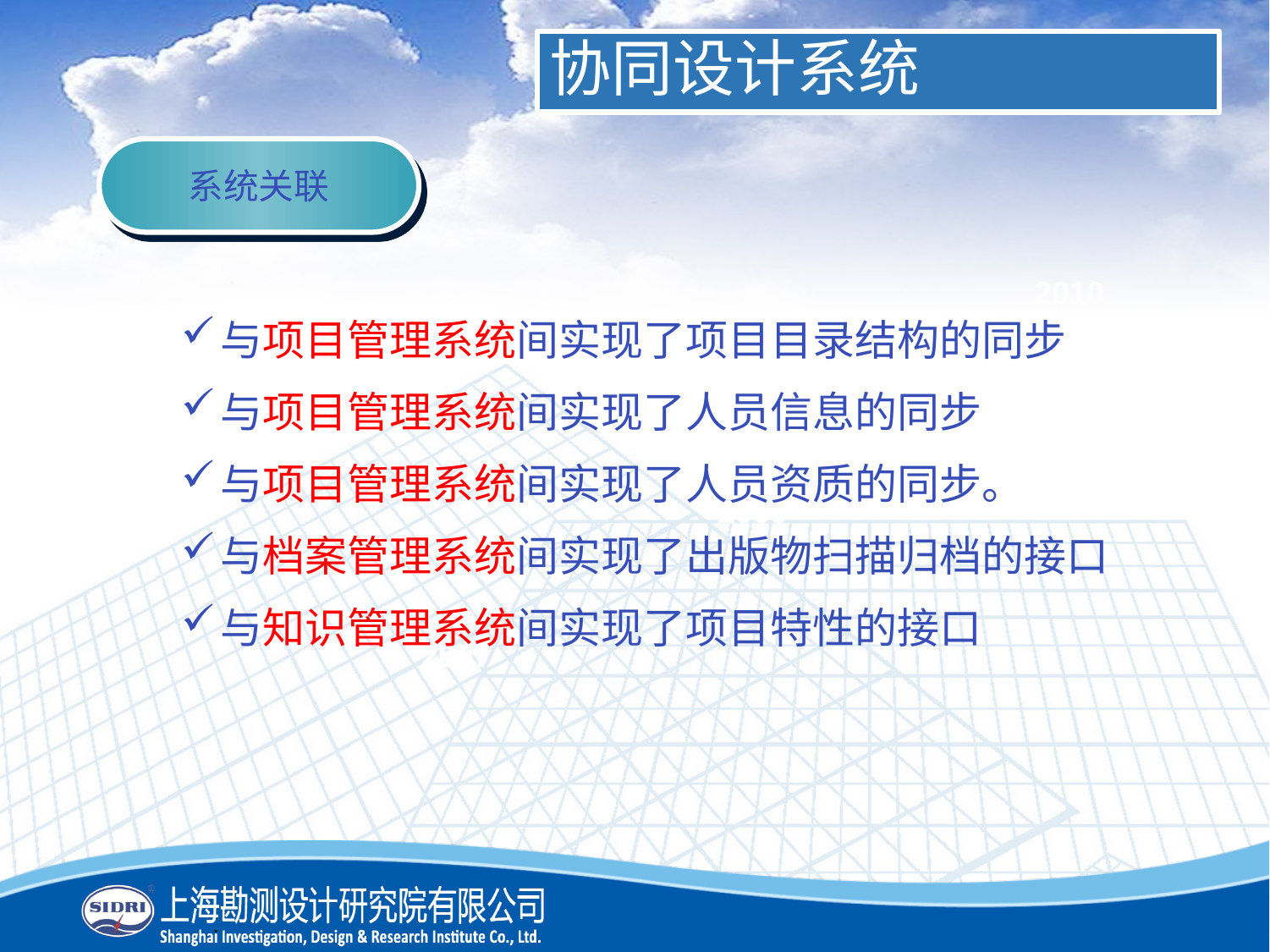

协同设计系统
系统关联
2010
与项目管理系统间实现了项目目录结构的同步
与项目管理系统间实现了人员信息的同步
与项目管理系统间实现了人员资质的同步。
与档案管理系统间实现了出版物扫描归档的接口
与知识管理系统间实现了项目特性的接口
208
2009
2007